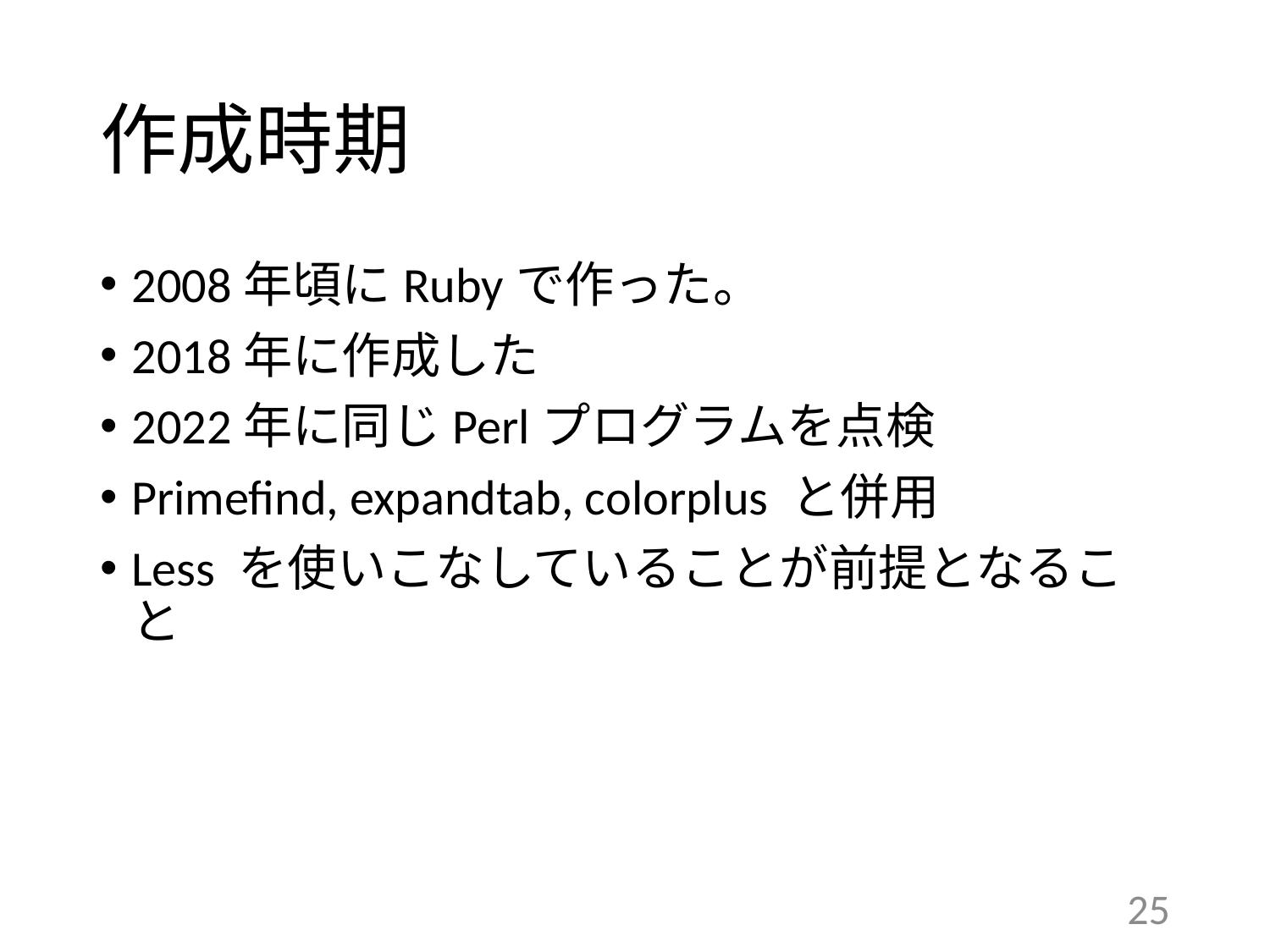

# 作成時期
2008年頃にRubyで作った。
2018年に作成した
2022年に同じPerlプログラムを点検
Primefind, expandtab, colorplus と併用
Less を使いこなしていることが前提となること
25